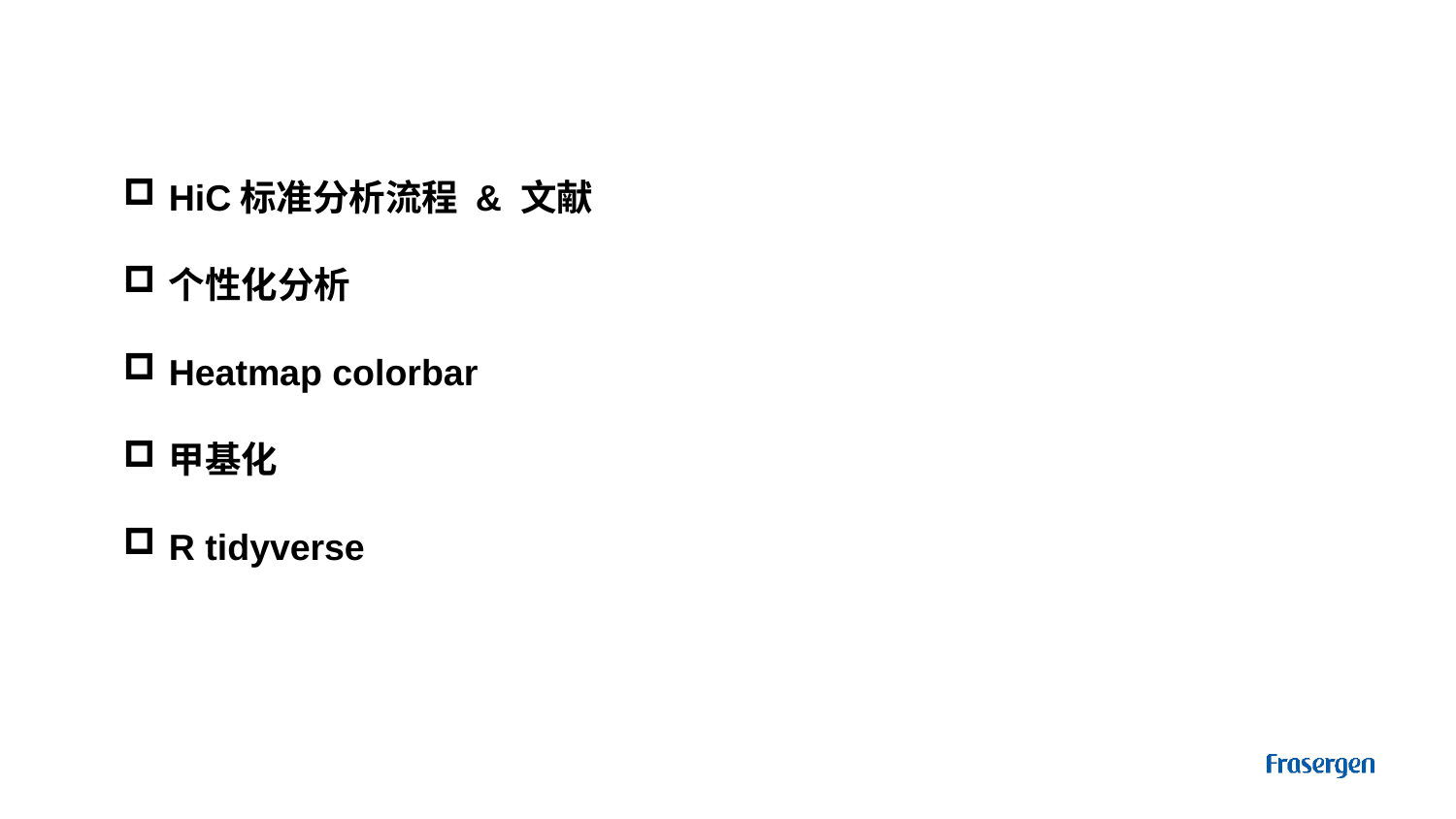

HiC标准分析流程 & 文献
个性化分析
Heatmap colorbar
甲基化
R tidyverse